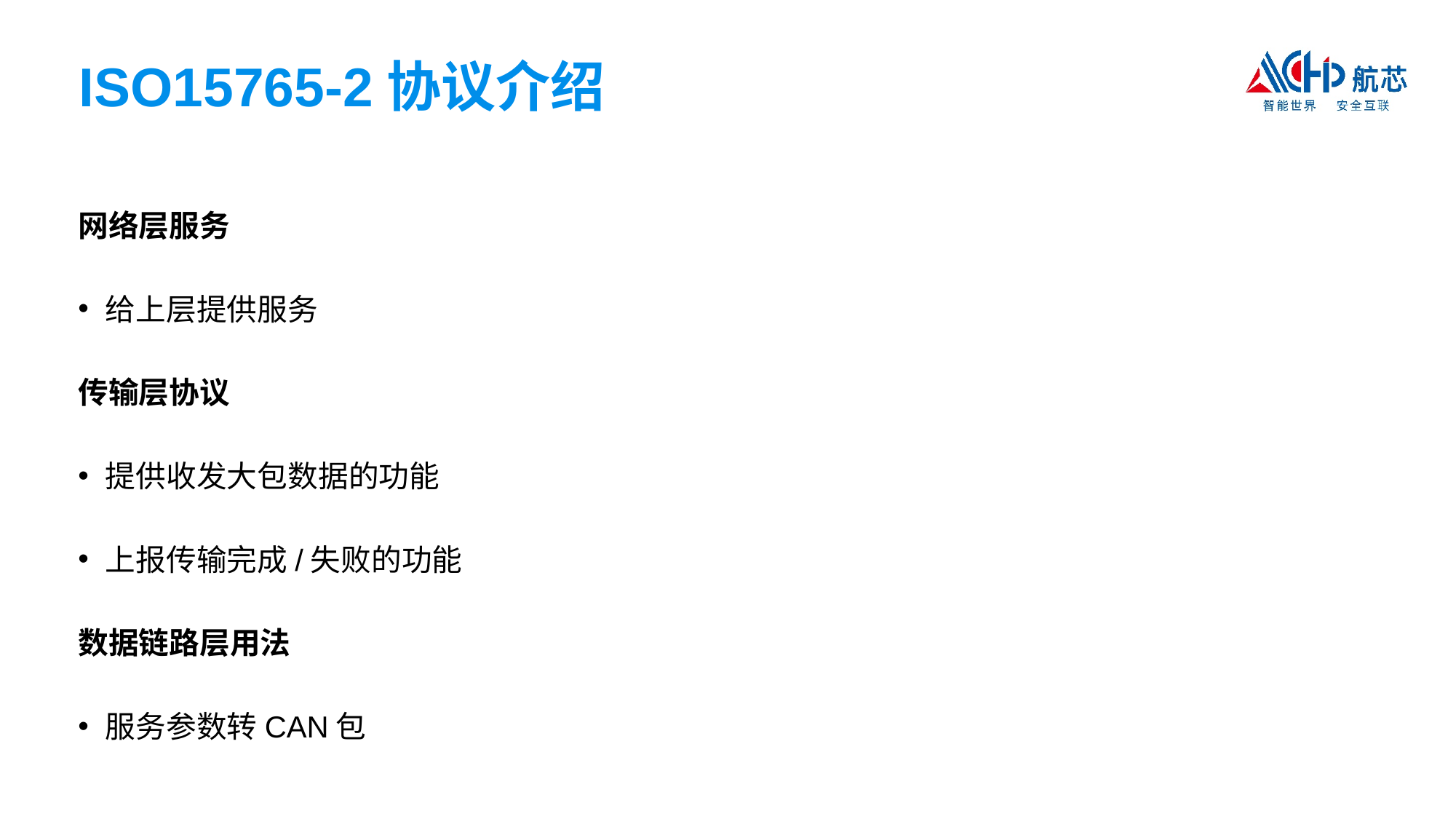

ISO15765-2协议介绍
网络层服务
给上层提供服务
传输层协议
提供收发大包数据的功能
上报传输完成/失败的功能
数据链路层用法
服务参数转CAN包